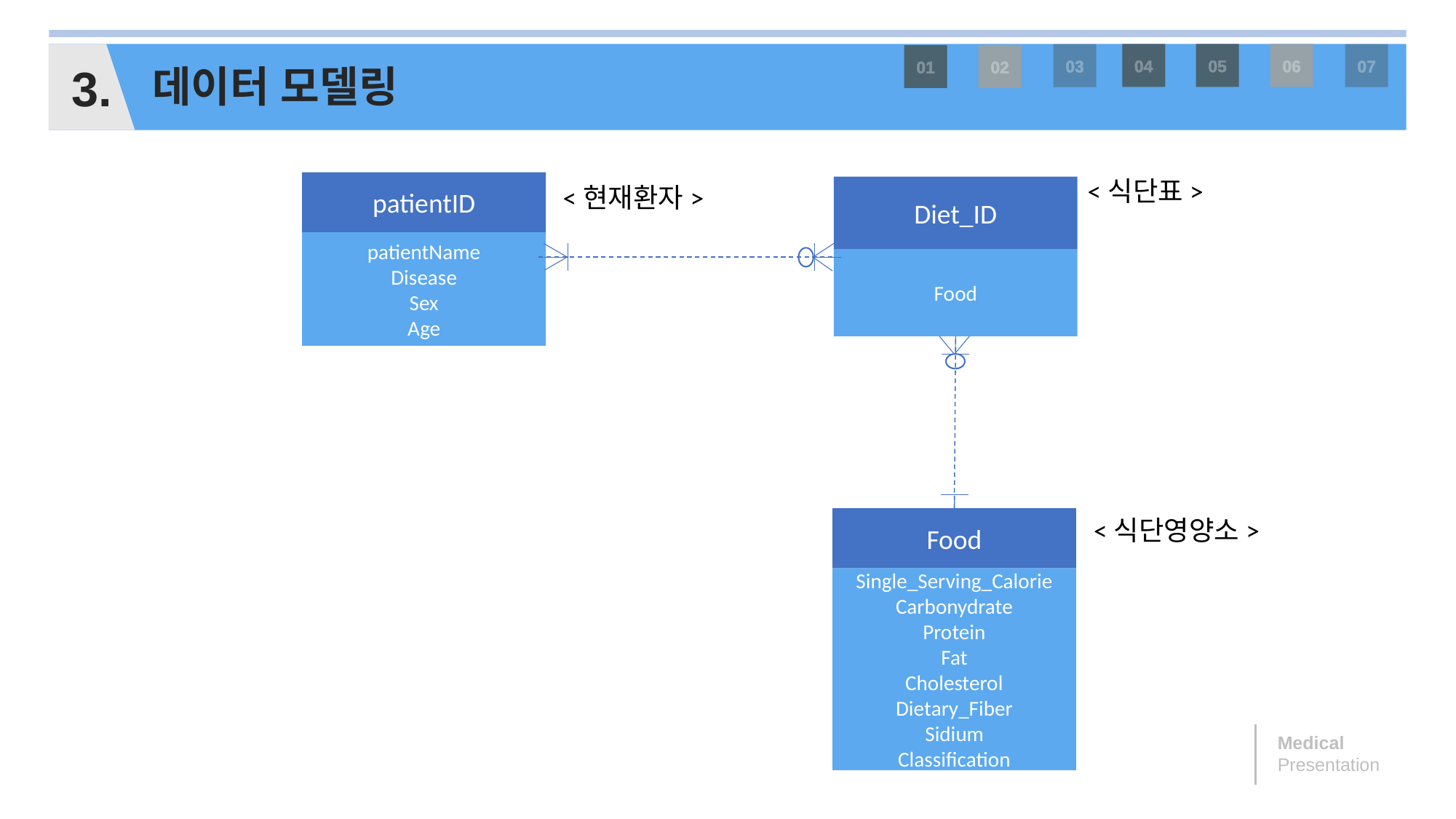

04
05
06

3.
03
07
01
02
데이터 모델링

<식단표>
Diet_ID
Food
patientID
<현재환자>
patientName
Disease
Sex
Age

Food
<식단영양소>
Single_Serving_Calorie
Carbonydrate
Protein
Fat
Cholesterol
Dietary_Fiber
Sidium
Classification